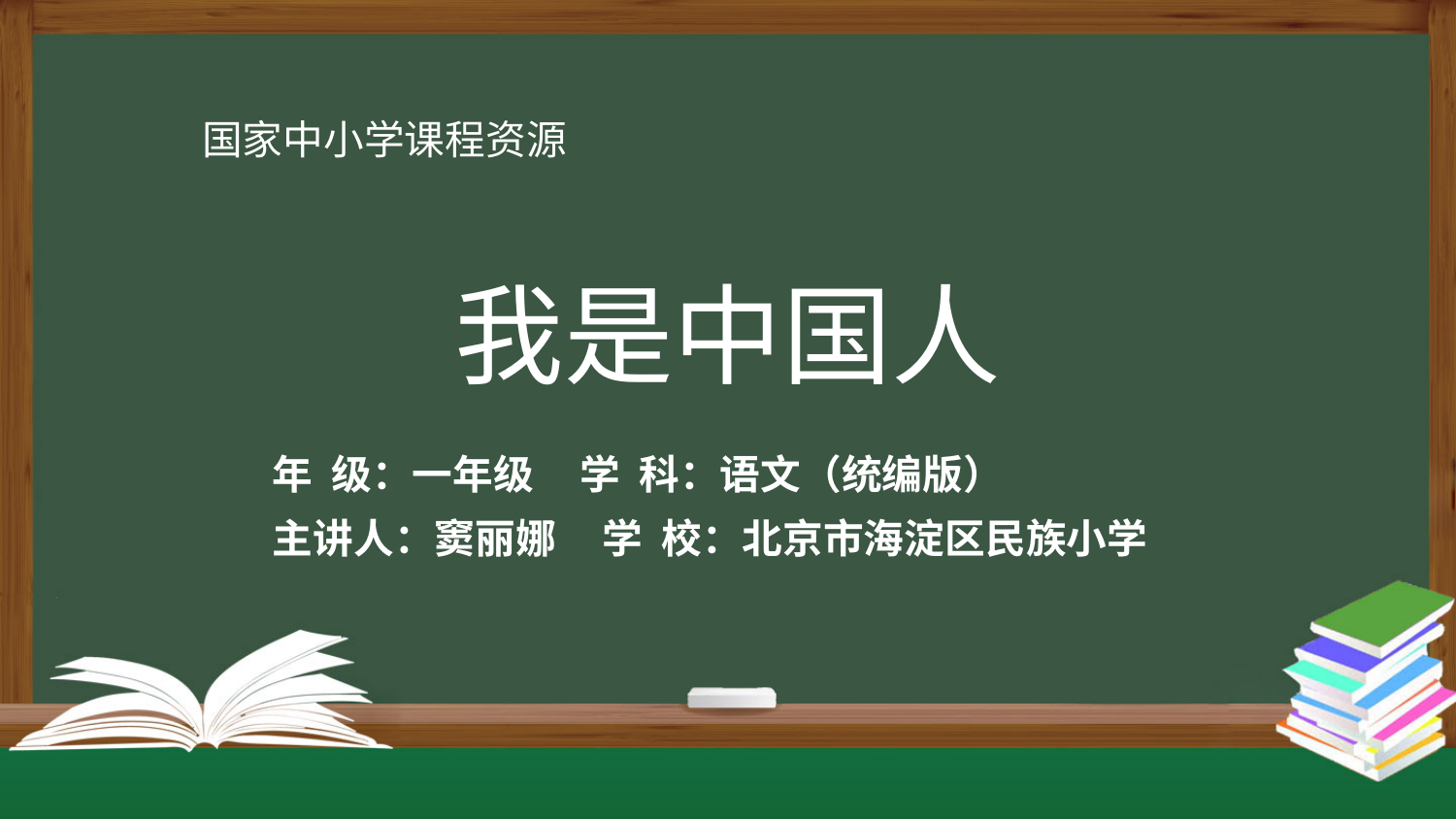

国家中小学课程资源
我是中国人
年  级：一年级     学  科：语文（统编版）
主讲人：窦丽娜     学  校：北京市海淀区民族小学